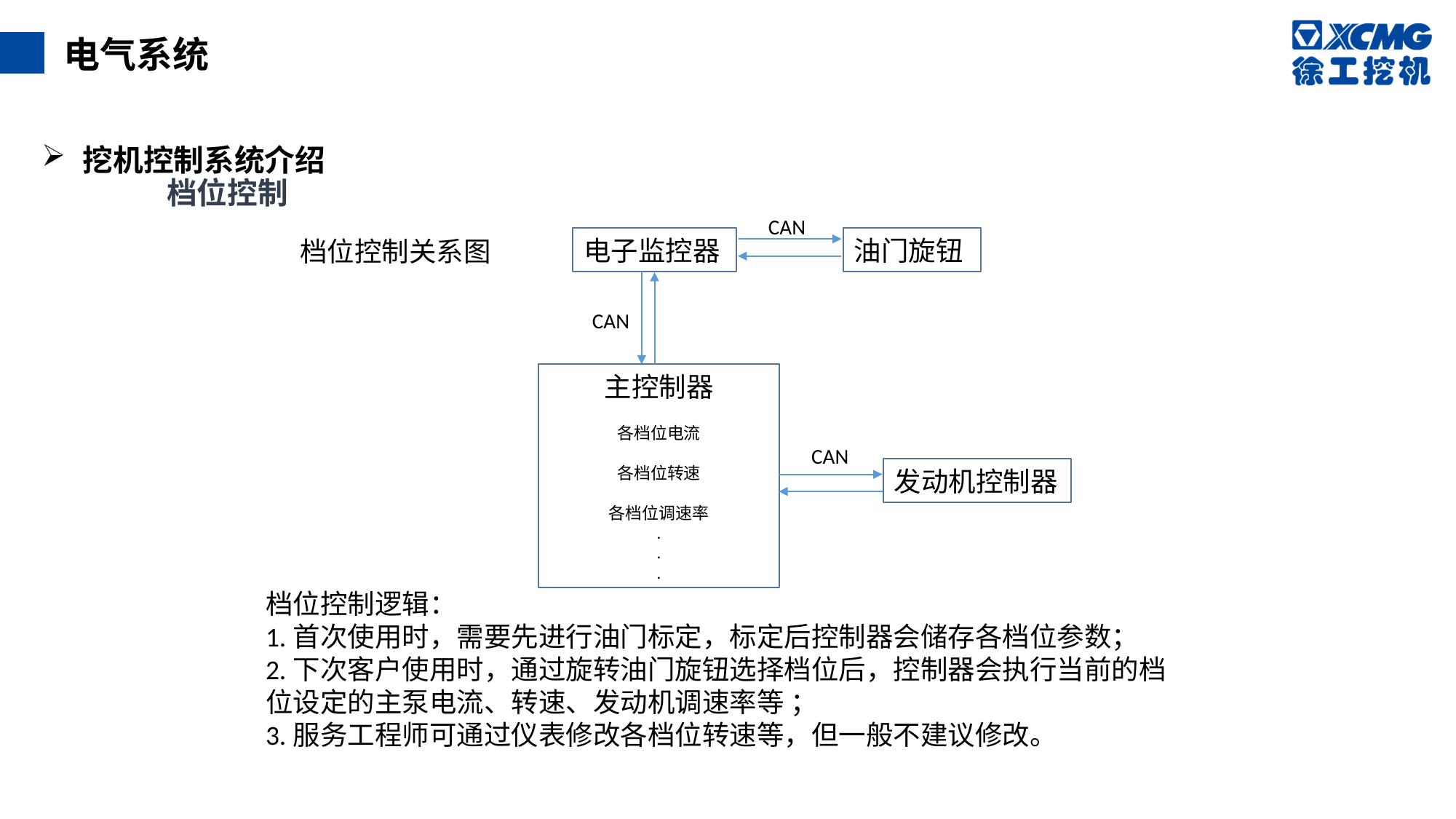

电气系统
挖机控制系统介绍
    档位控制
CAN
电子监控器
油门旋钮
档位控制关系图
CAN
主控制器

各档位电流

各档位转速

各档位调速率
.
.
.
CAN
发动机控制器
档位控制逻辑：
1.首次使用时，需要先进行油门标定，标定后控制器会储存各档位参数；
2.下次客户使用时，通过旋转油门旋钮选择档位后，控制器会执行当前的档位设定的主泵电流、转速、发动机调速率等 ；
3.服务工程师可通过仪表修改各档位转速等，但一般不建议修改。